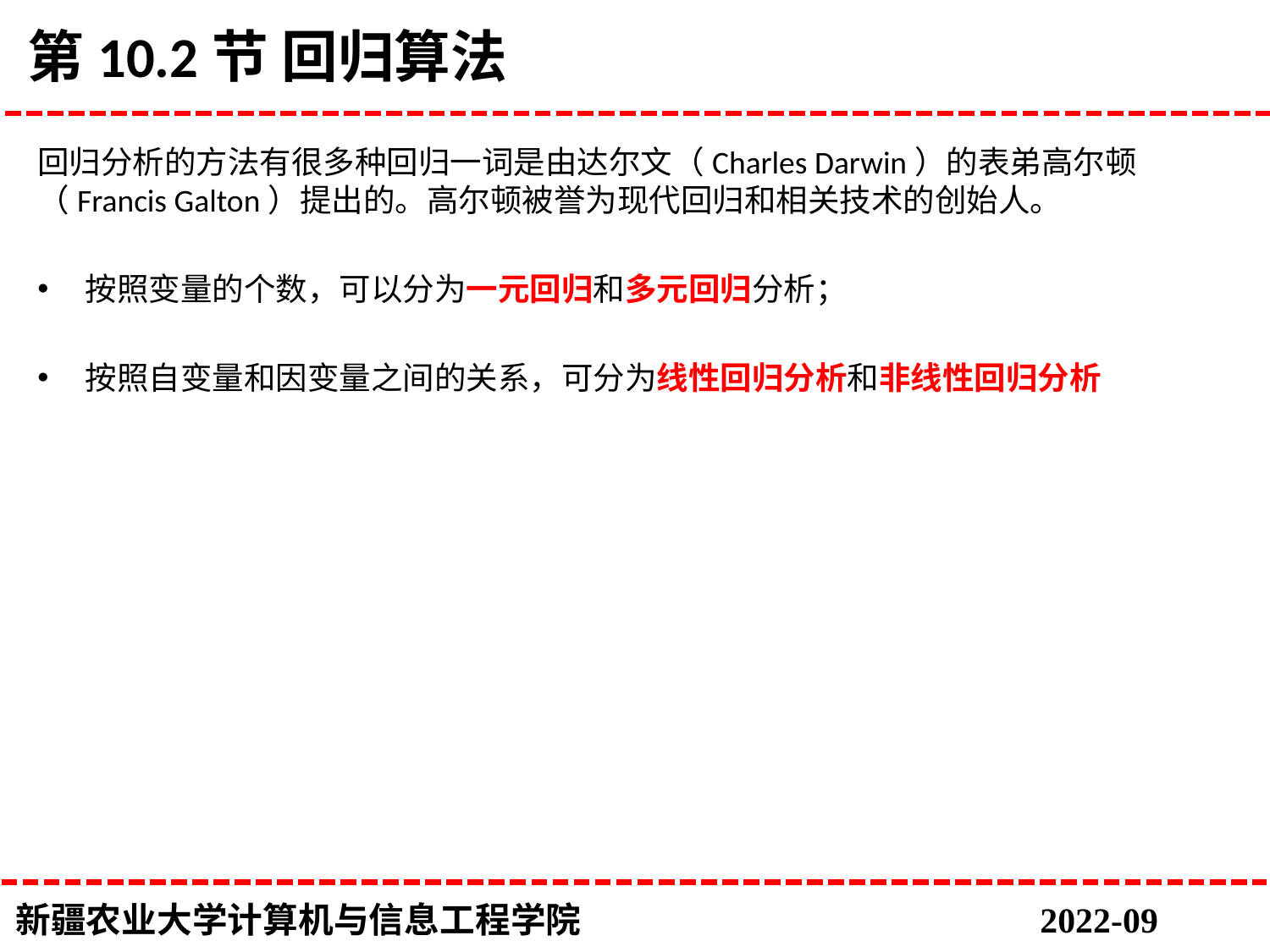

# 第10.2节 回归算法
回归分析的方法有很多种回归一词是由达尔文（Charles Darwin）的表弟高尔顿（Francis Galton）提出的。高尔顿被誉为现代回归和相关技术的创始人。

按照变量的个数，可以分为一元回归和多元回归分析；

按照自变量和因变量之间的关系，可分为线性回归分析和非线性回归分析